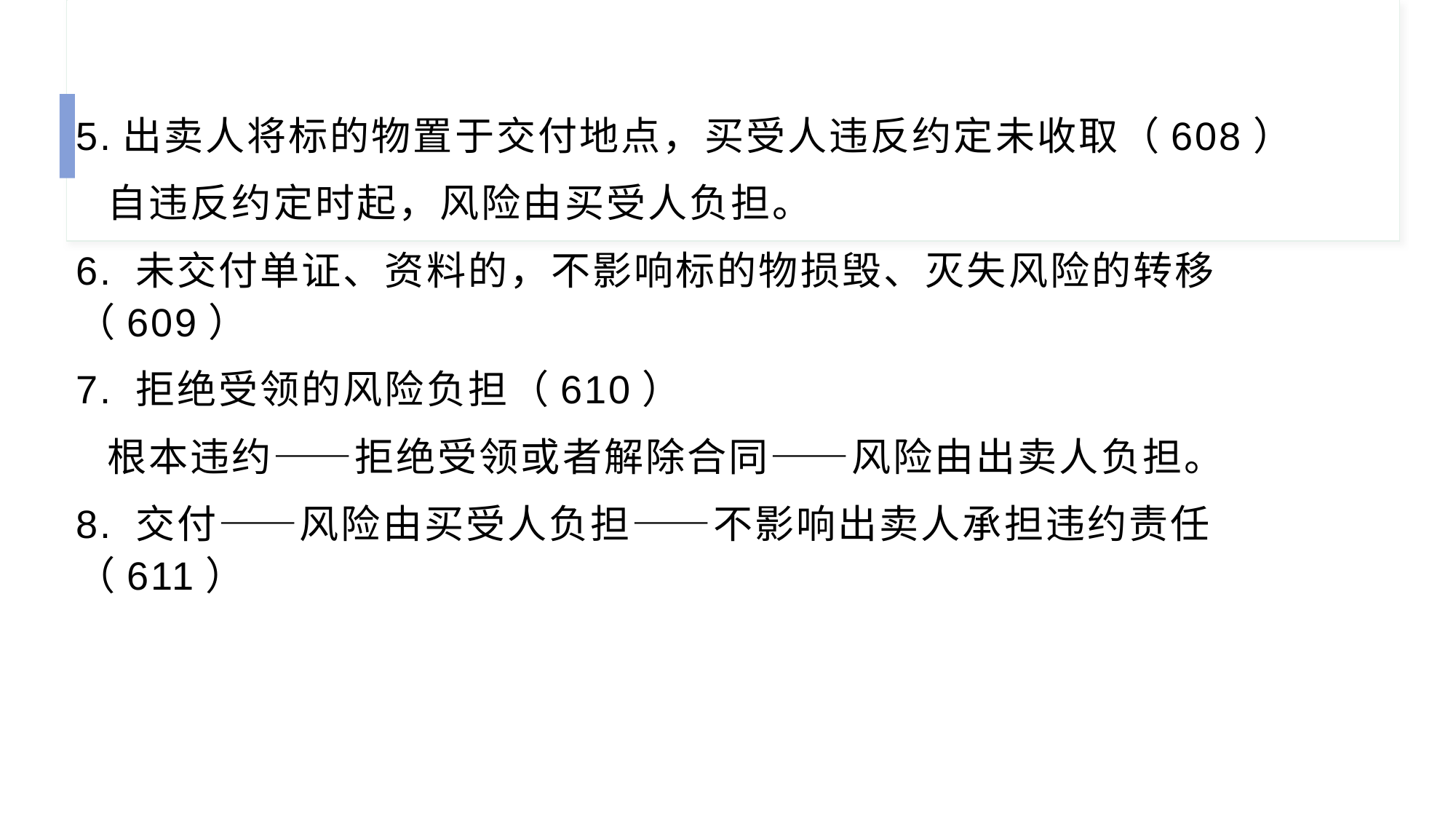

5.出卖人将标的物置于交付地点，买受人违反约定未收取（608）
  自违反约定时起，风险由买受人负担。
6. 未交付单证、资料的，不影响标的物损毁、灭失风险的转移（609）
7. 拒绝受领的风险负担（610）
  根本违约——拒绝受领或者解除合同——风险由出卖人负担。
8. 交付——风险由买受人负担——不影响出卖人承担违约责任（611）